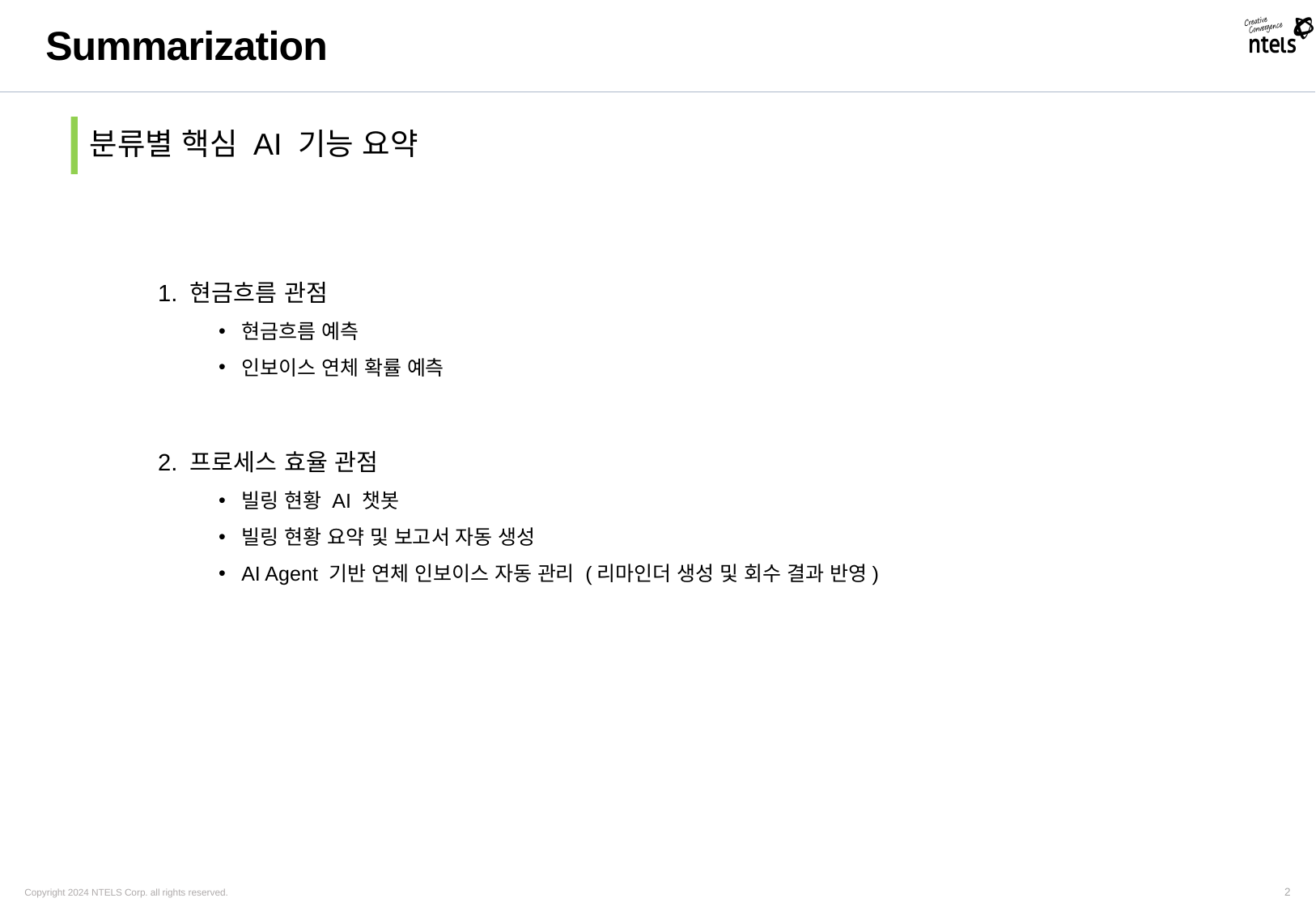

Summarization

분류별 핵심 AI 기능 요약
1. 현금흐름 관점
현금흐름 예측
인보이스 연체 확률 예측
2. 프로세스 효율 관점
빌링 현황 AI 챗봇
빌링 현황 요약 및 보고서 자동 생성
AI Agent 기반 연체 인보이스 자동 관리 (리마인더 생성 및 회수 결과 반영)